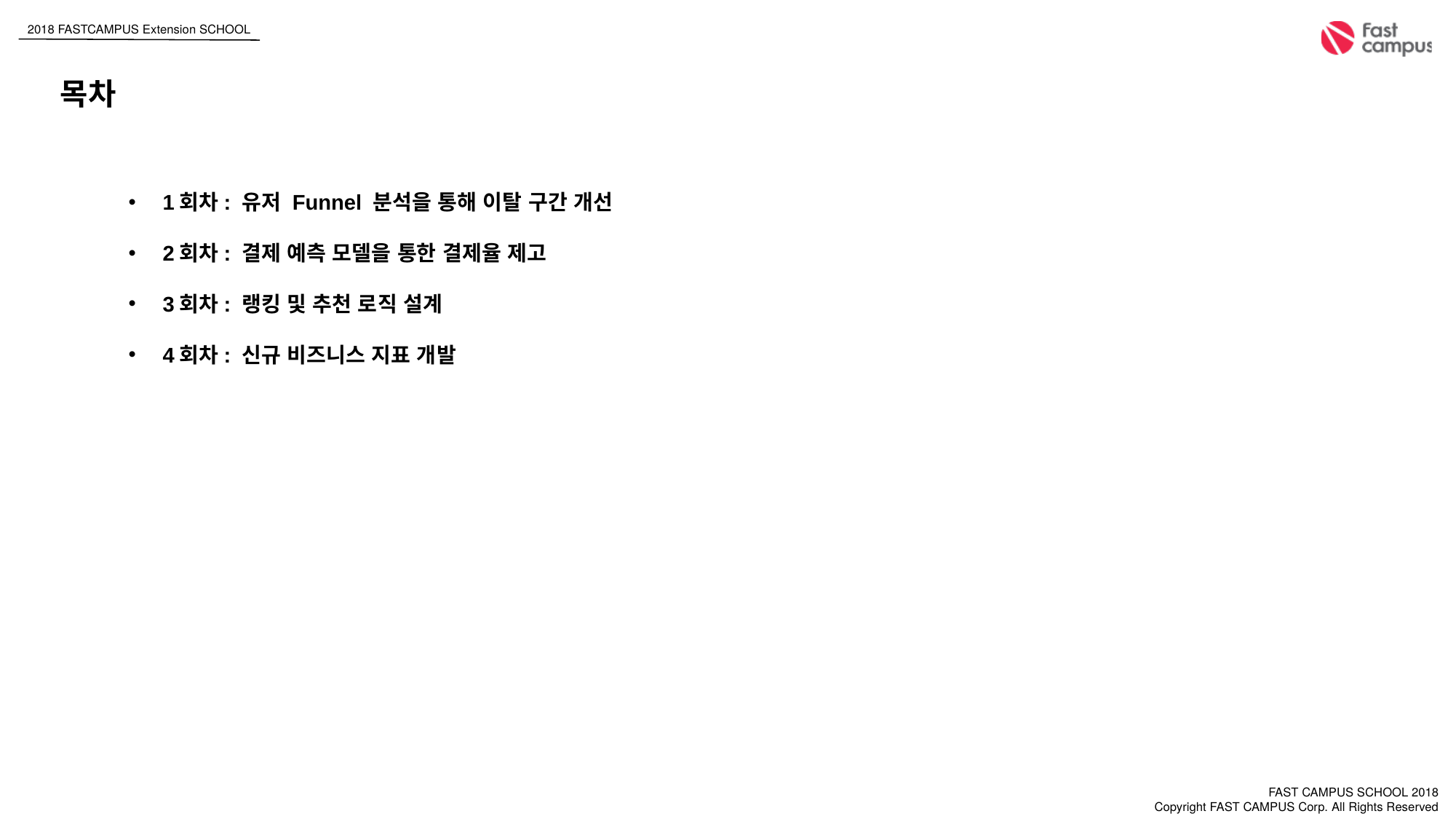

목차

1회차: 유저 Funnel 분석을 통해 이탈 구간 개선

2회차: 결제 예측 모델을 통한 결제율 제고

3회차: 랭킹 및 추천 로직 설계

4회차: 신규 비즈니스 지표 개발